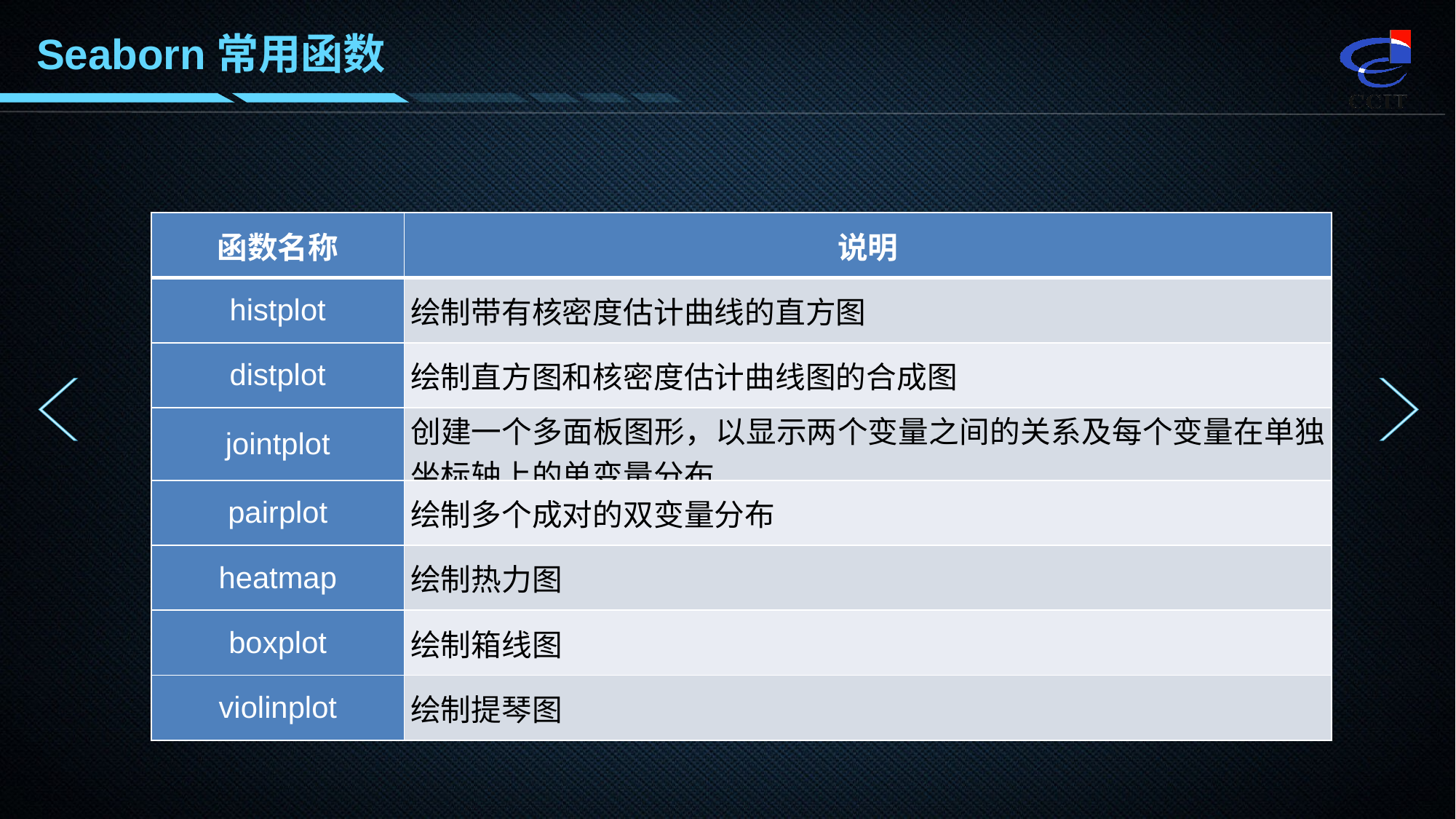

Seaborn常用函数
| 函数名称 | 说明 |
| --- | --- |
| histplot | 绘制带有核密度估计曲线的直方图 |
| distplot | 绘制直方图和核密度估计曲线图的合成图 |
| jointplot | 创建一个多面板图形，以显示两个变量之间的关系及每个变量在单独坐标轴上的单变量分布 |
| pairplot | 绘制多个成对的双变量分布 |
| heatmap | 绘制热力图 |
| boxplot | 绘制箱线图 |
| violinplot | 绘制提琴图 |